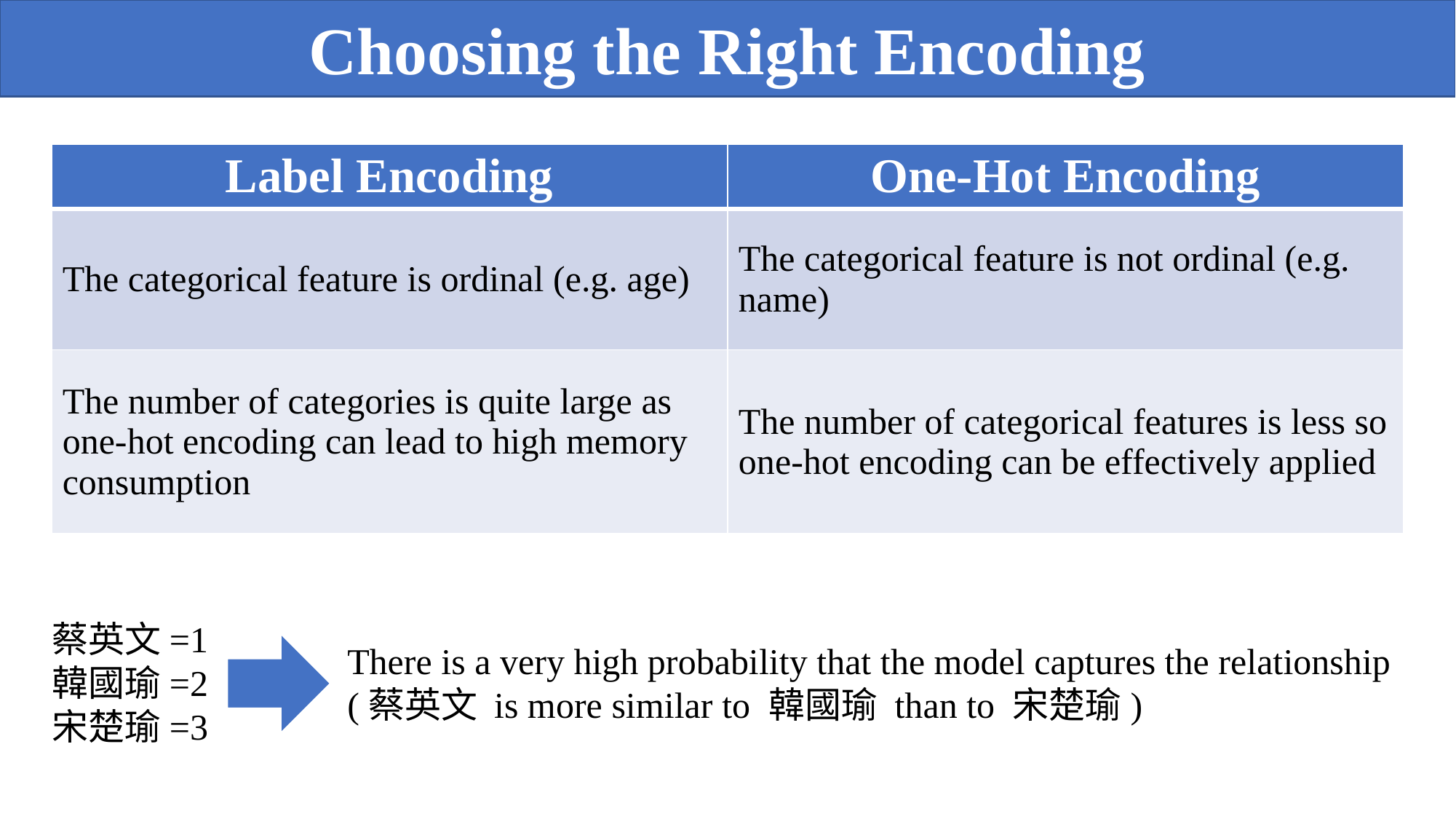

Choosing the Right Encoding
| Label Encoding | One-Hot Encoding |
| --- | --- |
| The categorical feature is ordinal (e.g. age) | The categorical feature is not ordinal (e.g. name) |
| The number of categories is quite large as one-hot encoding can lead to high memory consumption | The number of categorical features is less so one-hot encoding can be effectively applied |
蔡英文=1
韓國瑜=2
宋楚瑜=3

There is a very high probability that the model captures the relationship (蔡英文 is more similar to 韓國瑜 than to 宋楚瑜)